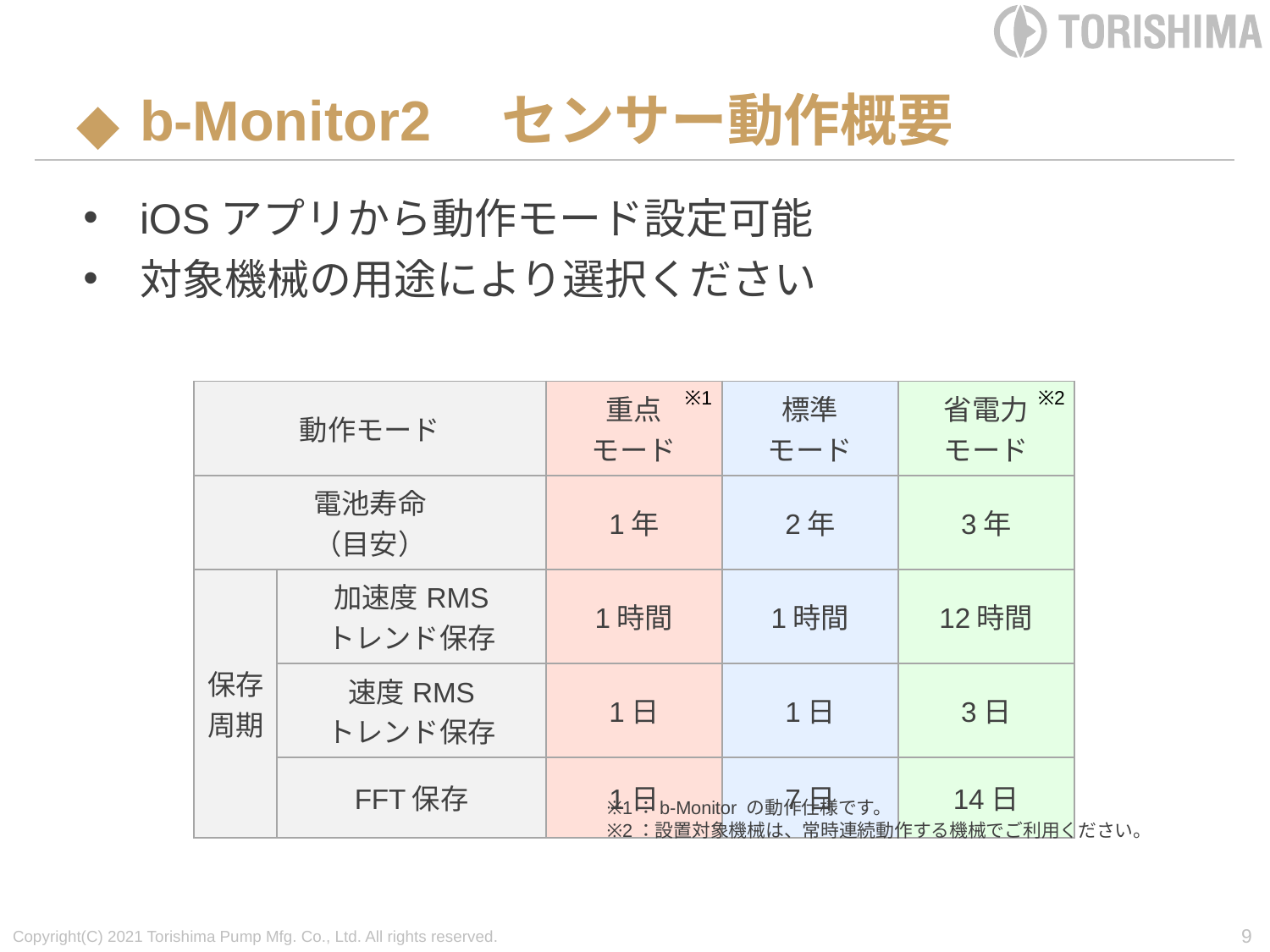

# b-Monitor2　センサー動作概要
iOSアプリから動作モード設定可能
対象機械の用途により選択ください

※1
※2
| 動作モード |  | 重点 モード | 標準 モード | 省電力 モード |
| --- | --- | --- | --- | --- |
| 電池寿命 （目安） |  | 1年 | 2年 | 3年 |
| 保存周期 | 加速度RMS トレンド保存 | 1時間 | 1時間 | 12時間 |
|  | 速度RMS トレンド保存 | 1日 | 1日 | 3日 |
|  | FFT保存 | 1日 | 7日 | 14日 |
※1：b-Monitor の動作仕様です。
※2：設置対象機械は、常時連続動作する機械でご利用ください。
9